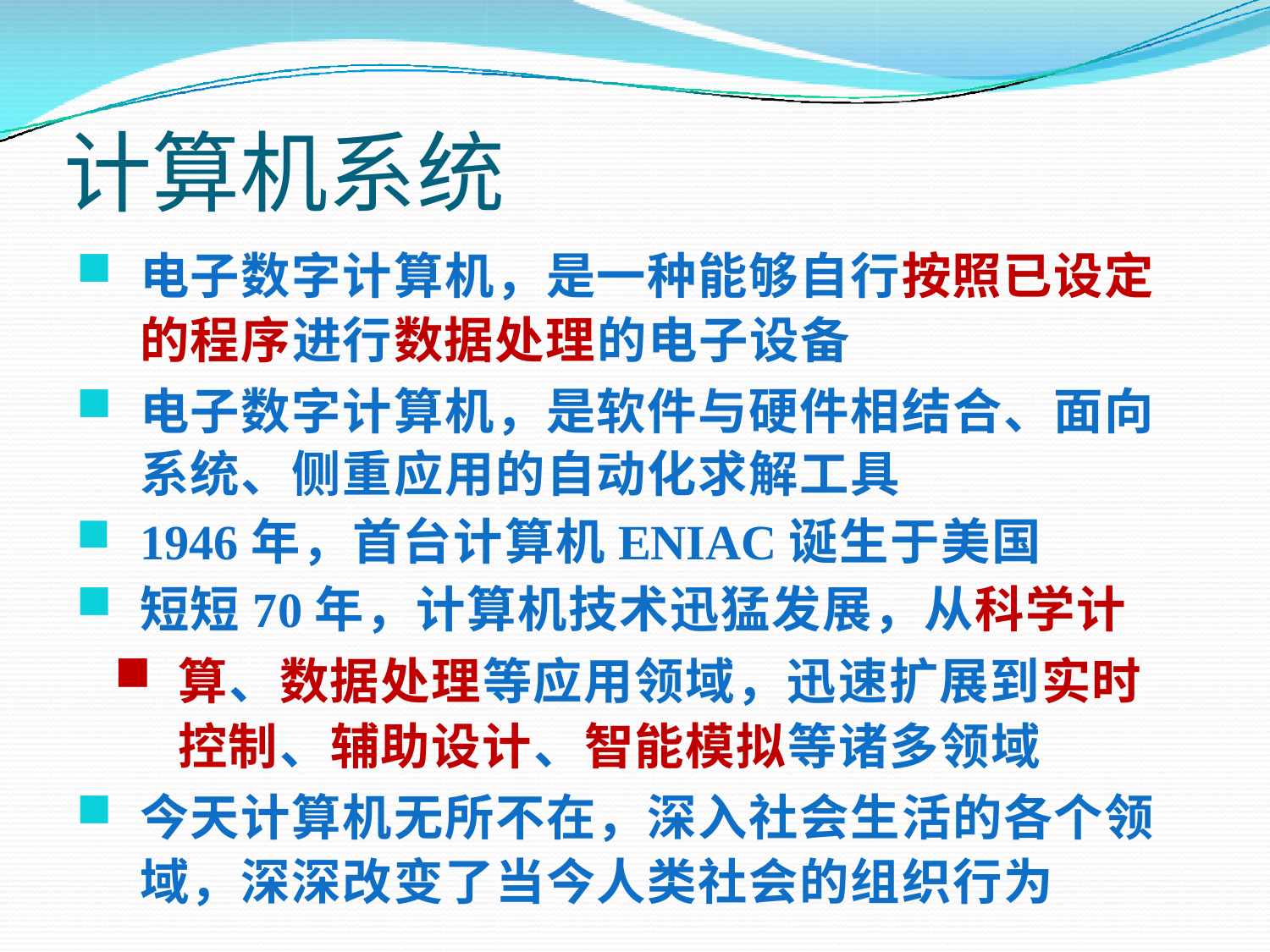

# 计算机系统
电子数字计算机，是一种能够自行按照已设定的程序进行数据处理的电子设备
电子数字计算机，是软件与硬件相结合、面向系统、侧重应用的自动化求解工具
1946年，首台计算机ENIAC诞生于美国
短短70年，计算机技术迅猛发展，从科学计
算、数据处理等应用领域，迅速扩展到实时控制、辅助设计、智能模拟等诸多领域
今天计算机无所不在，深入社会生活的各个领域，深深改变了当今人类社会的组织行为